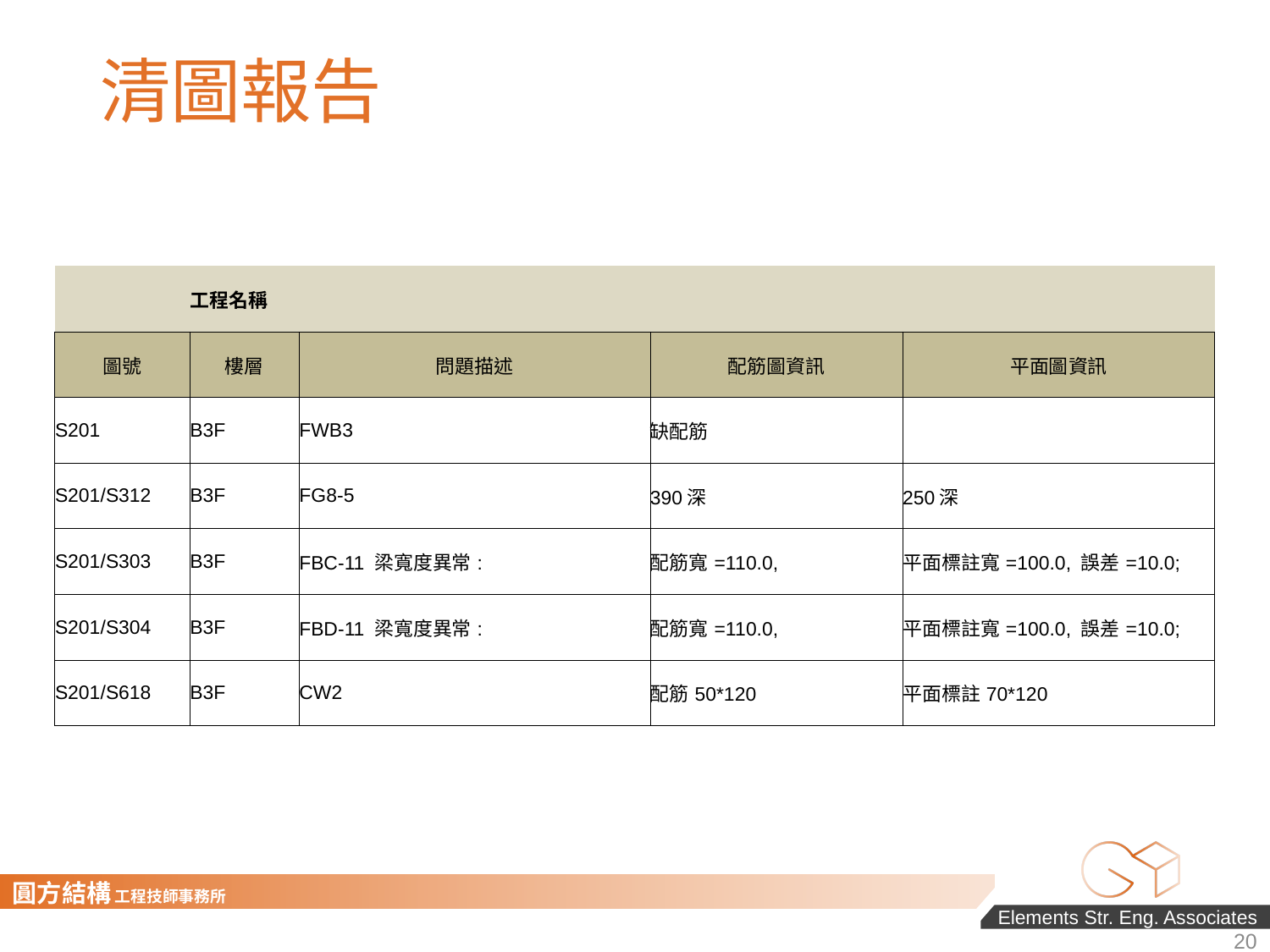

# 清圖報告
|  | 工程名稱 |  |  |  |
| --- | --- | --- | --- | --- |
| 圖號 | 樓層 | 問題描述 | 配筋圖資訊 | 平面圖資訊 |
| S201 | B3F | FWB3 | 缺配筋 |  |
| S201/S312 | B3F | FG8-5 | 390深 | 250深 |
| S201/S303 | B3F | FBC-11 梁寬度異常: | 配筋寬=110.0, | 平面標註寬=100.0, 誤差=10.0; |
| S201/S304 | B3F | FBD-11 梁寬度異常: | 配筋寬=110.0, | 平面標註寬=100.0, 誤差=10.0; |
| S201/S618 | B3F | CW2 | 配筋50\*120 | 平面標註70\*120 |
20